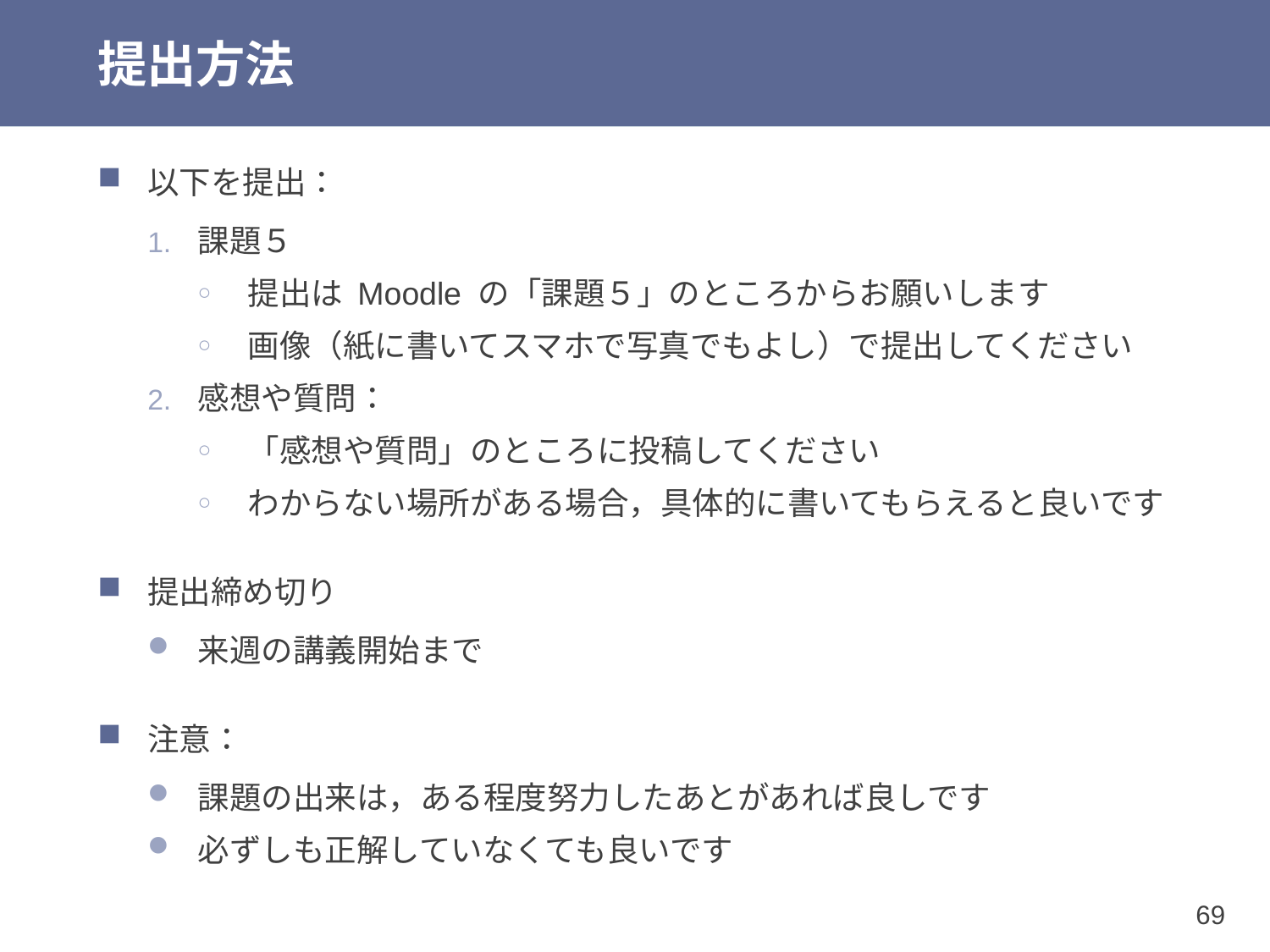

# 提出方法
以下を提出：
課題５
提出は Moodle の「課題５」のところからお願いします
画像（紙に書いてスマホで写真でもよし）で提出してください
感想や質問：
「感想や質問」のところに投稿してください
わからない場所がある場合，具体的に書いてもらえると良いです
提出締め切り
来週の講義開始まで
注意：
課題の出来は，ある程度努力したあとがあれば良しです
必ずしも正解していなくても良いです